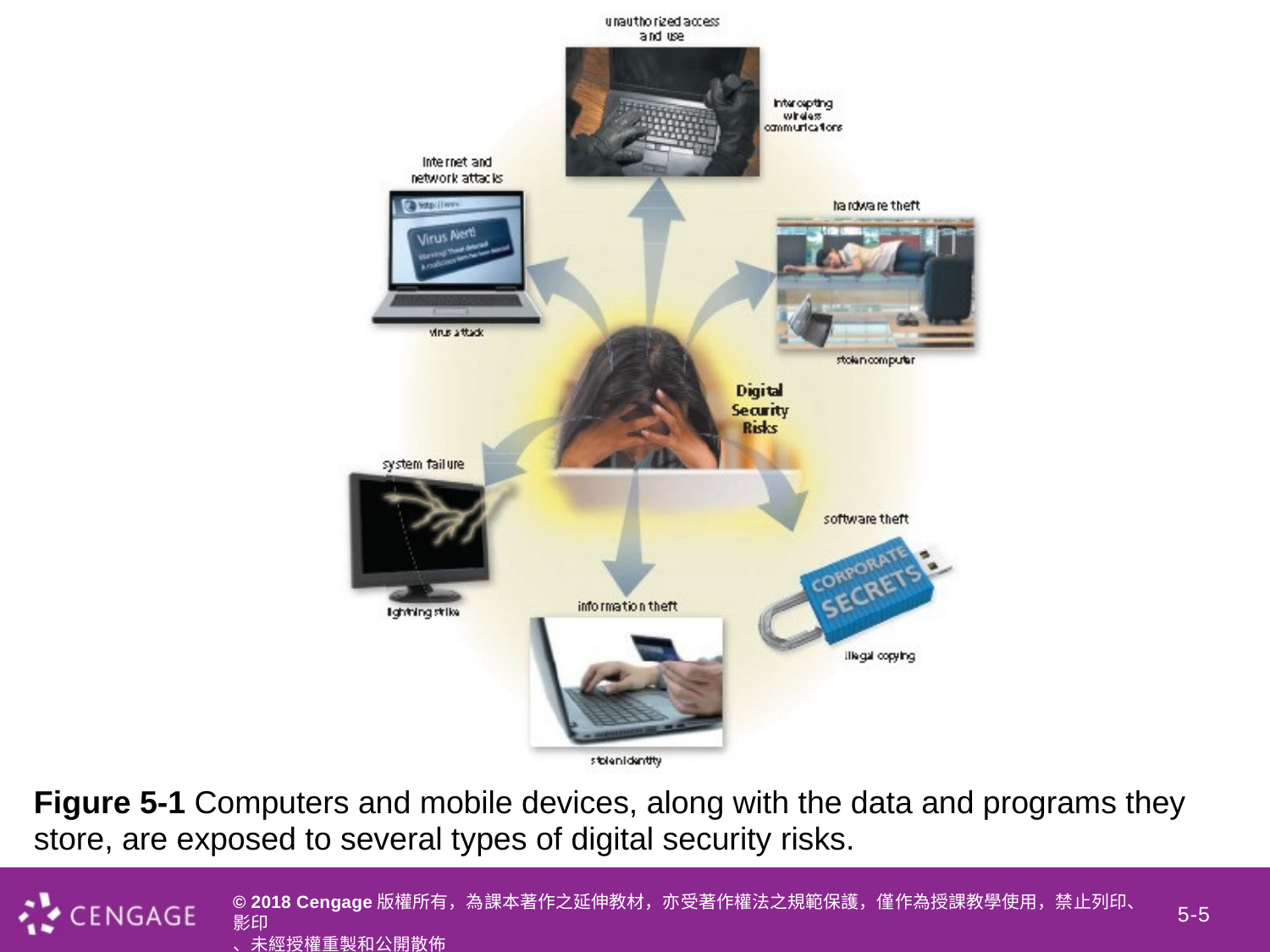

Figure 5-1 Computers and mobile devices, along with the data and programs they store, are exposed to several types of digital security risks.

© 2018 Cengage版權所有，為課本著作之延伸教材，亦受著作權法之規範保護，僅作為授課教學使用，禁止列印、影印
、未經授權重製和公開散佈
5-5